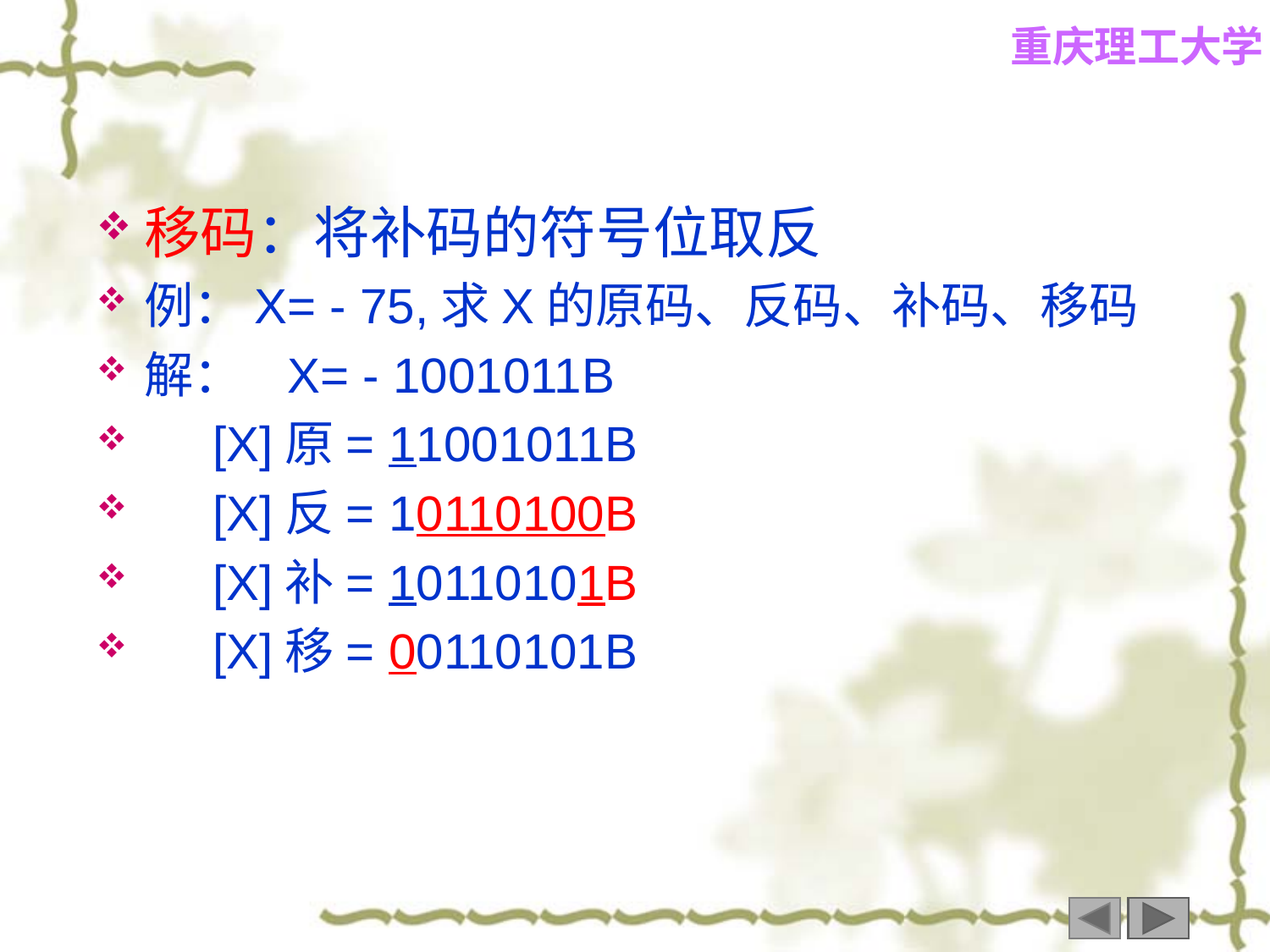

移码：将补码的符号位取反
例：X= - 75,求X的原码、反码、补码、移码
解：   X= - 1001011B
     [X]原= 11001011B
     [X]反= 10110100B
     [X]补= 10110101B
     [X]移= 00110101B